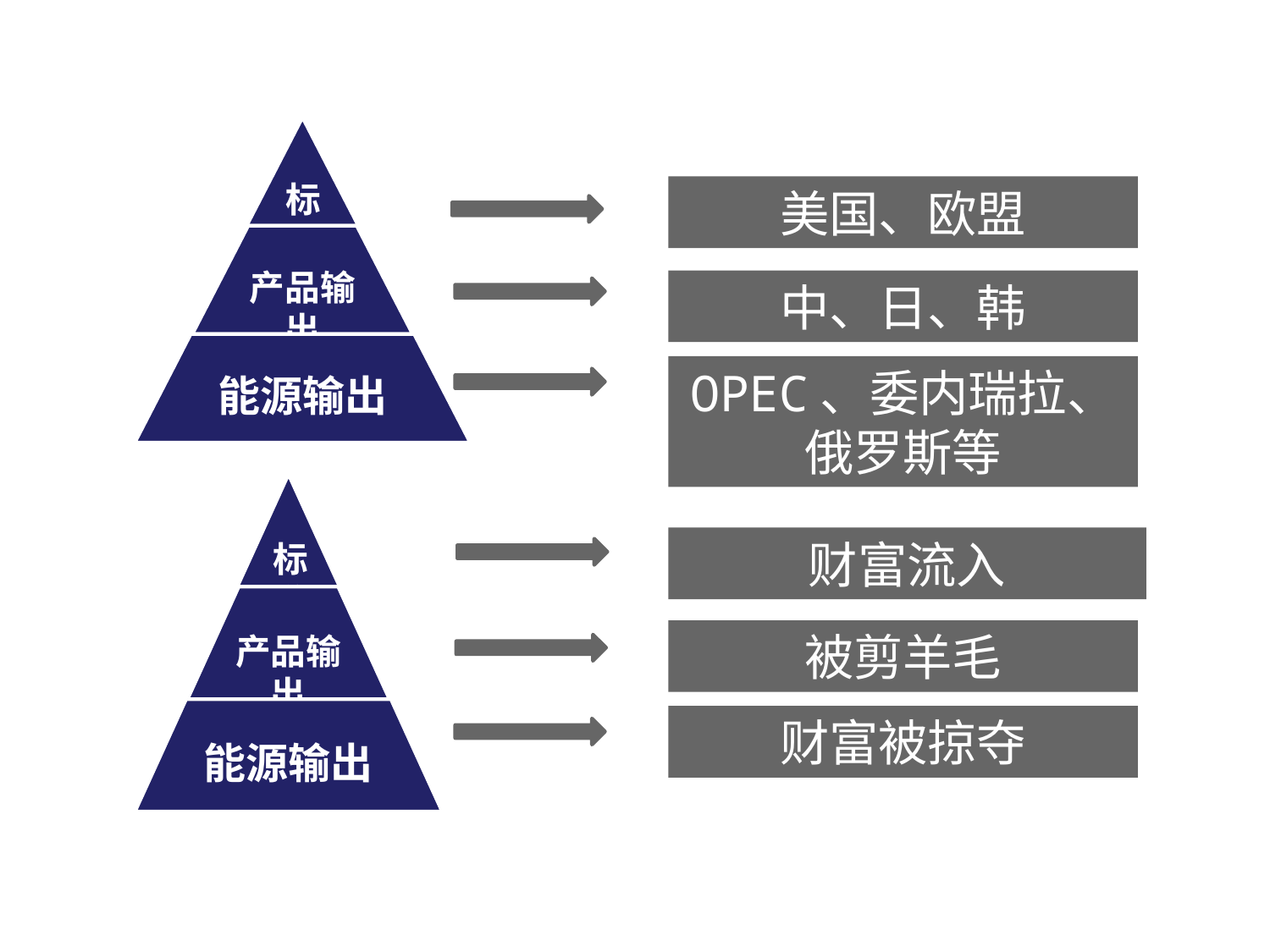

标准

产品输出
能源输出
美国、欧盟

中、日、韩

OPEC、委内瑞拉、俄罗斯等

标准

产品输出
能源输出
财富流入

被剪羊毛

财富被掠夺